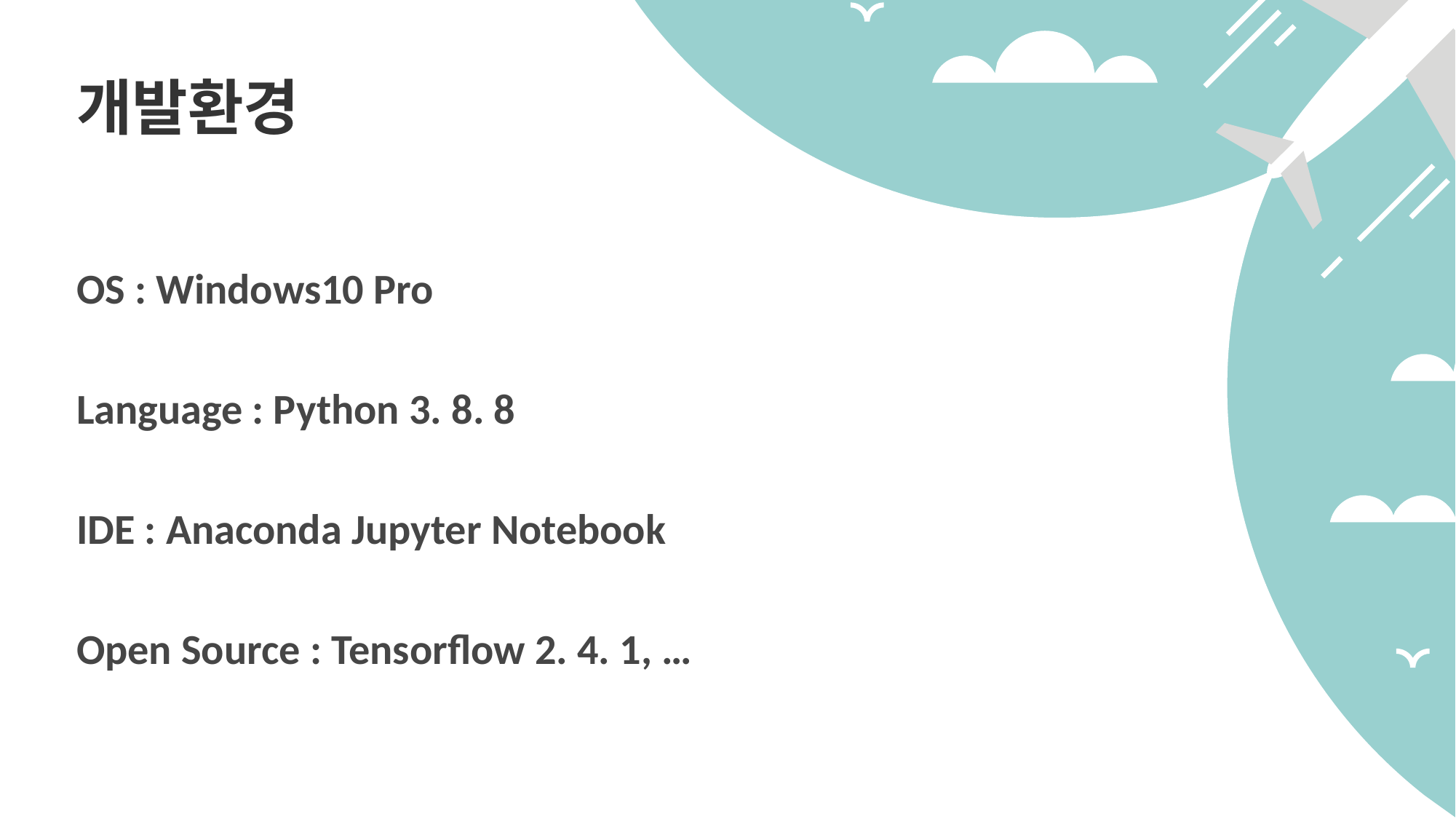

개발환경
OS : Windows10 Pro

Language : Python 3. 8. 8

IDE : Anaconda Jupyter Notebook

Open Source : Tensorflow 2. 4. 1, …